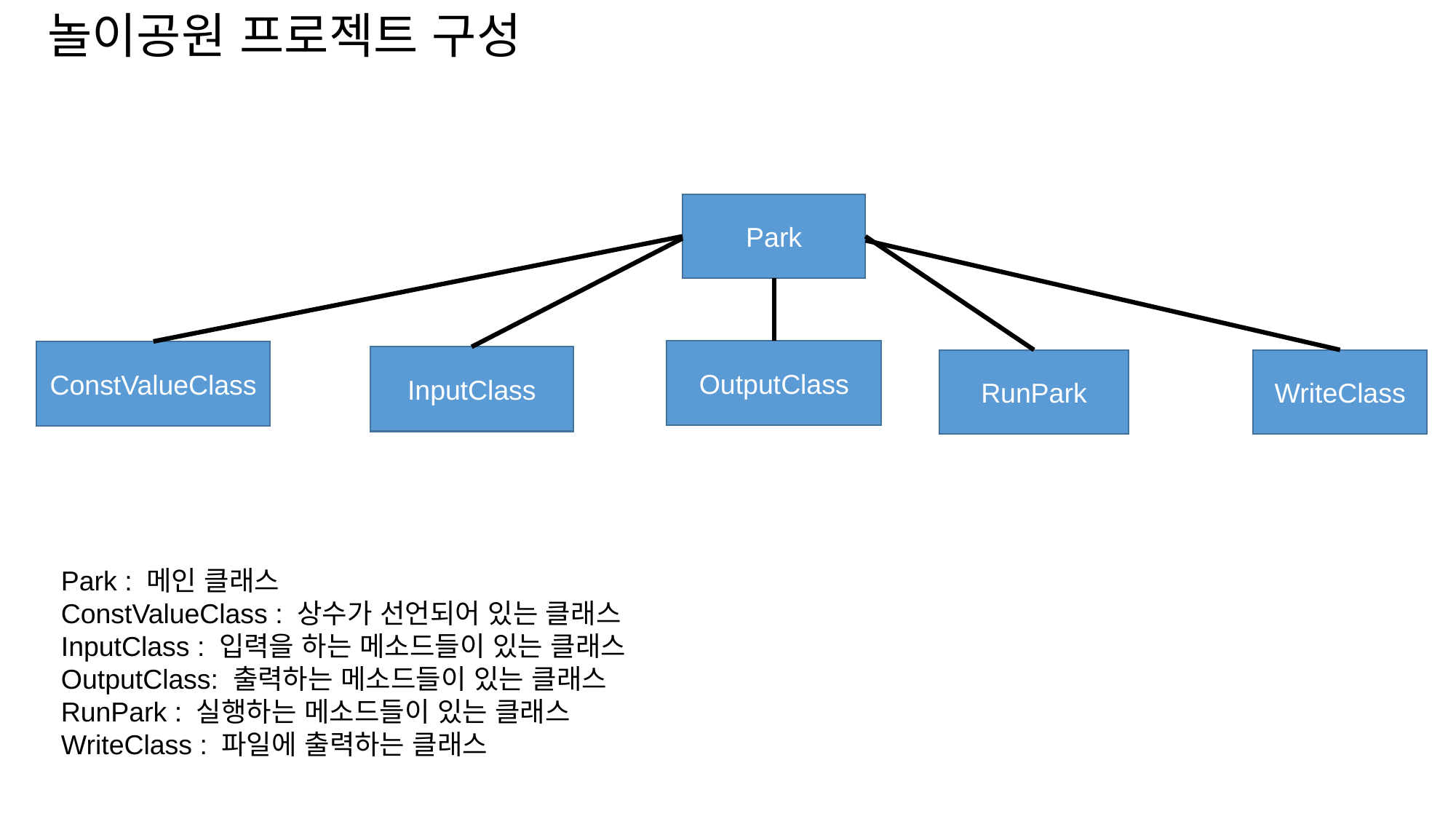

놀이공원 프로젝트 구성
Park
OutputClass
ConstValueClass
InputClass
RunPark
WriteClass
Park : 메인 클래스
ConstValueClass : 상수가 선언되어 있는 클래스
InputClass : 입력을 하는 메소드들이 있는 클래스
OutputClass: 출력하는 메소드들이 있는 클래스
RunPark : 실행하는 메소드들이 있는 클래스
WriteClass : 파일에 출력하는 클래스